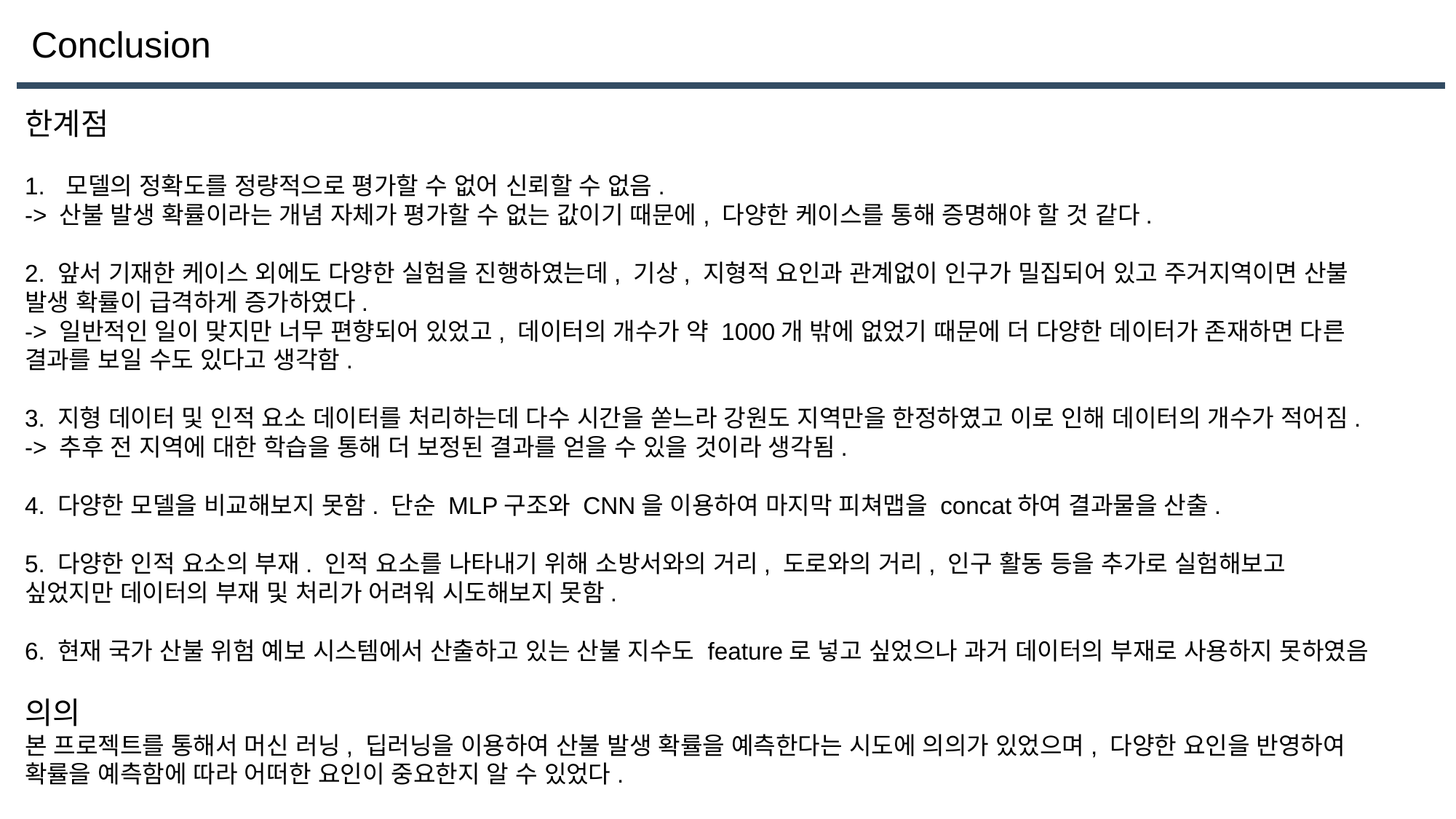

Conclusion

한계점

모델의 정확도를 정량적으로 평가할 수 없어 신뢰할 수 없음.
-> 산불 발생 확률이라는 개념 자체가 평가할 수 없는 값이기 때문에, 다양한 케이스를 통해 증명해야 할 것 같다.

2. 앞서 기재한 케이스 외에도 다양한 실험을 진행하였는데, 기상, 지형적 요인과 관계없이 인구가 밀집되어 있고 주거지역이면 산불 발생 확률이 급격하게 증가하였다.
-> 일반적인 일이 맞지만 너무 편향되어 있었고, 데이터의 개수가 약 1000개 밖에 없었기 때문에 더 다양한 데이터가 존재하면 다른 결과를 보일 수도 있다고 생각함.

3. 지형 데이터 및 인적 요소 데이터를 처리하는데 다수 시간을 쏟느라 강원도 지역만을 한정하였고 이로 인해 데이터의 개수가 적어짐.
-> 추후 전 지역에 대한 학습을 통해 더 보정된 결과를 얻을 수 있을 것이라 생각됨.

4. 다양한 모델을 비교해보지 못함. 단순 MLP구조와 CNN을 이용하여 마지막 피쳐맵을 concat하여 결과물을 산출.

5. 다양한 인적 요소의 부재. 인적 요소를 나타내기 위해 소방서와의 거리, 도로와의 거리, 인구 활동 등을 추가로 실험해보고 싶었지만 데이터의 부재 및 처리가 어려워 시도해보지 못함.

6. 현재 국가 산불 위험 예보 시스템에서 산출하고 있는 산불 지수도 feature로 넣고 싶었으나 과거 데이터의 부재로 사용하지 못하였음

의의
본 프로젝트를 통해서 머신 러닝, 딥러닝을 이용하여 산불 발생 확률을 예측한다는 시도에 의의가 있었으며, 다양한 요인을 반영하여 확률을 예측함에 따라 어떠한 요인이 중요한지 알 수 있었다.
- 16 -